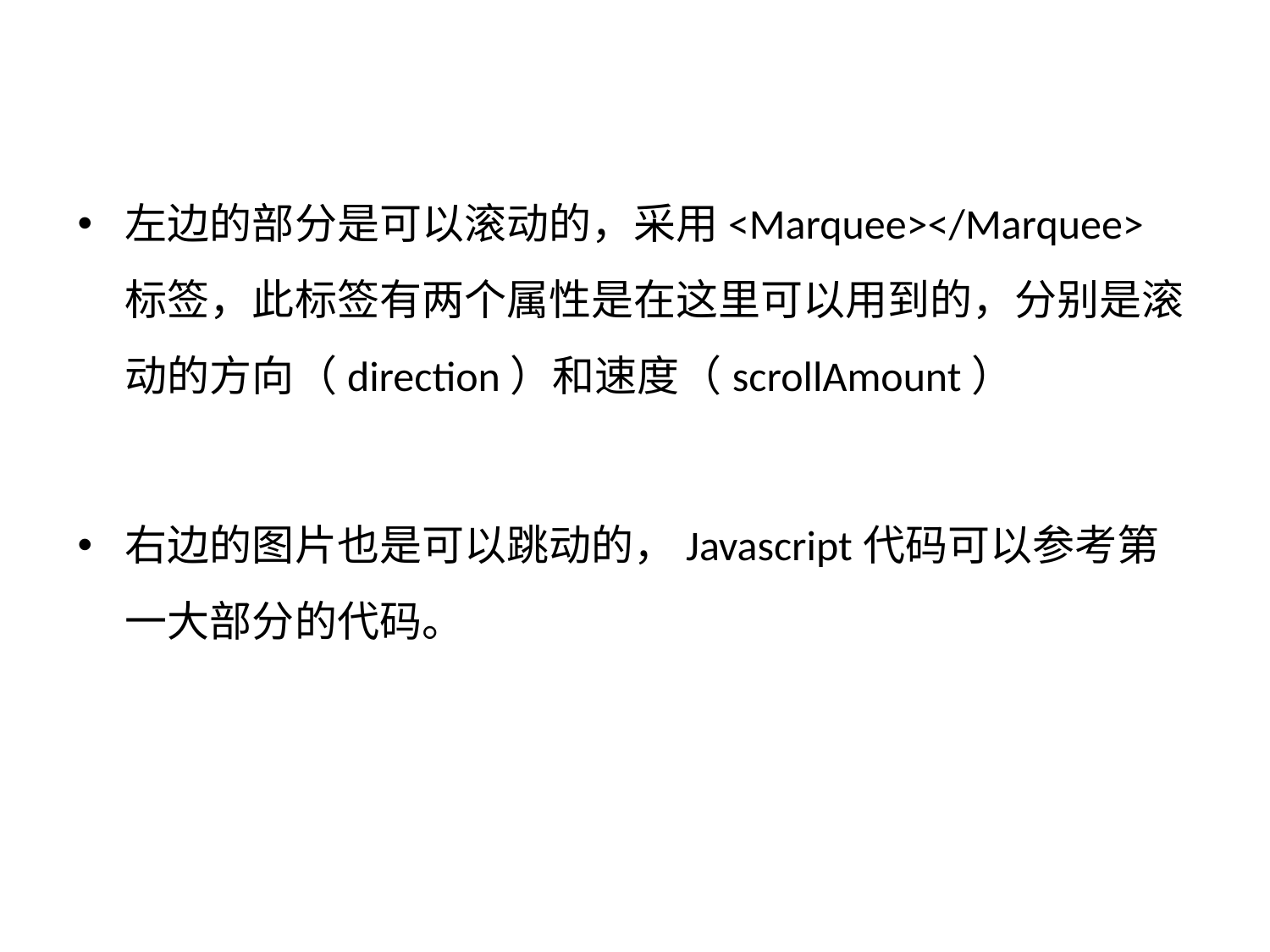

左边的部分是可以滚动的，采用<Marquee></Marquee>标签，此标签有两个属性是在这里可以用到的，分别是滚动的方向（direction）和速度（scrollAmount）

右边的图片也是可以跳动的，Javascript代码可以参考第一大部分的代码。